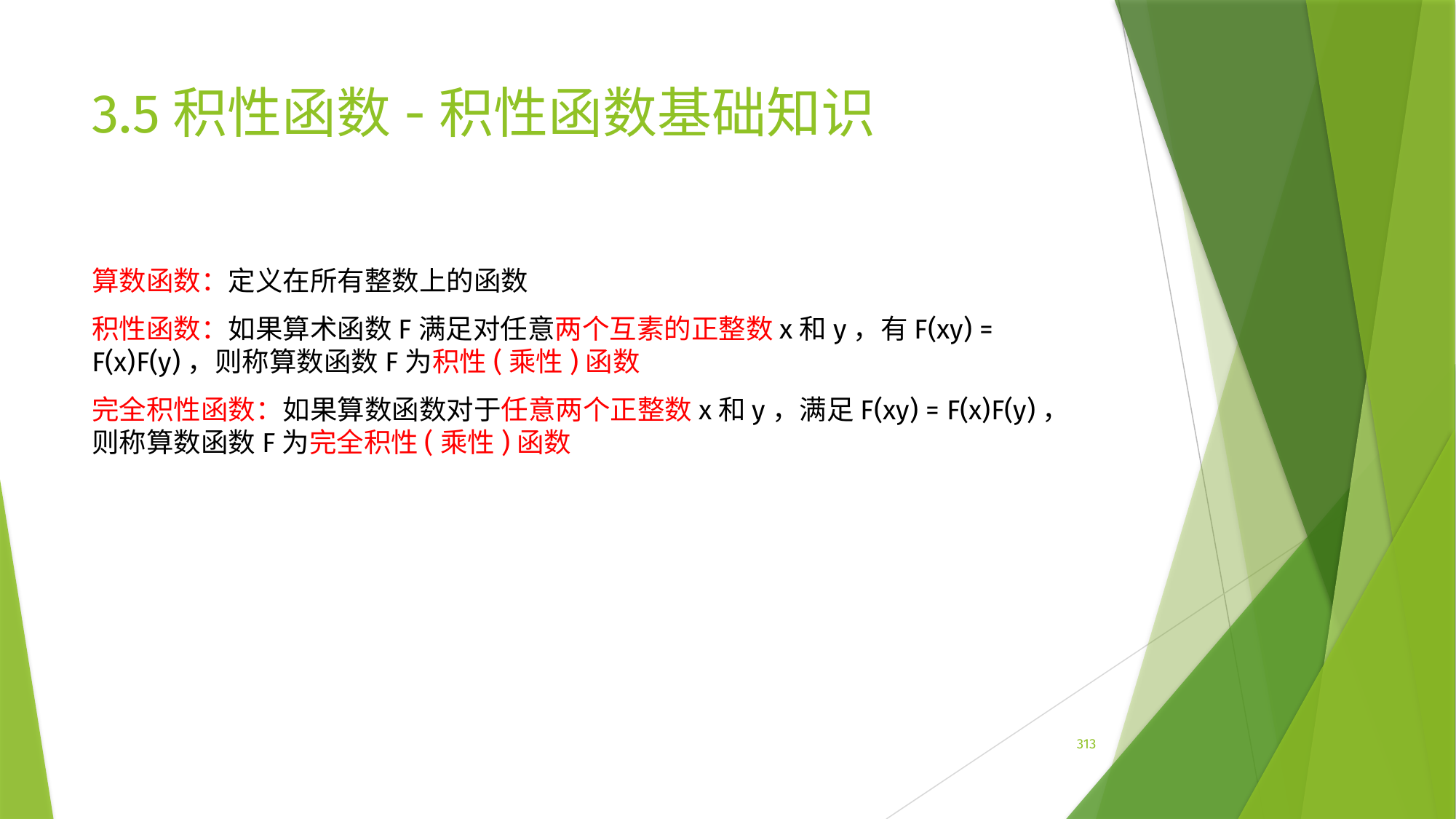

# 3.5积性函数-积性函数基础知识
算数函数：定义在所有整数上的函数
积性函数：如果算术函数F满足对任意两个互素的正整数x和y，有F(xy) = F(x)F(y)，则称算数函数F为积性(乘性)函数
完全积性函数：如果算数函数对于任意两个正整数x和y，满足F(xy) = F(x)F(y)，则称算数函数F为完全积性(乘性)函数

313